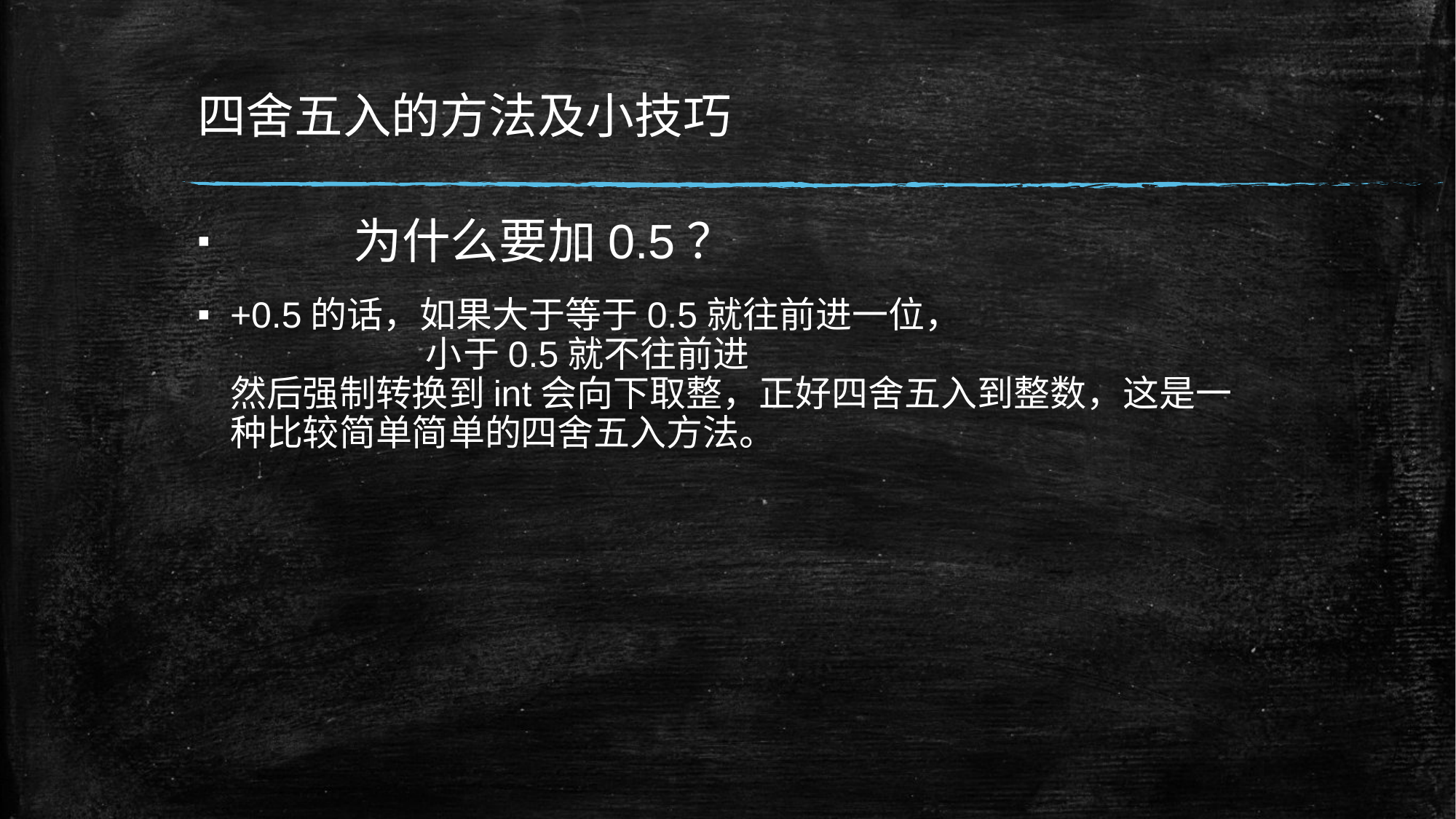

# 四舍五入的方法及小技巧
              为什么要加0.5？
+0.5的话，如果大于等于0.5就往前进一位，
                        小于0.5就不往前进
然后强制转换到int会向下取整，正好四舍五入到整数，这是一种比较简单简单的四舍五入方法。